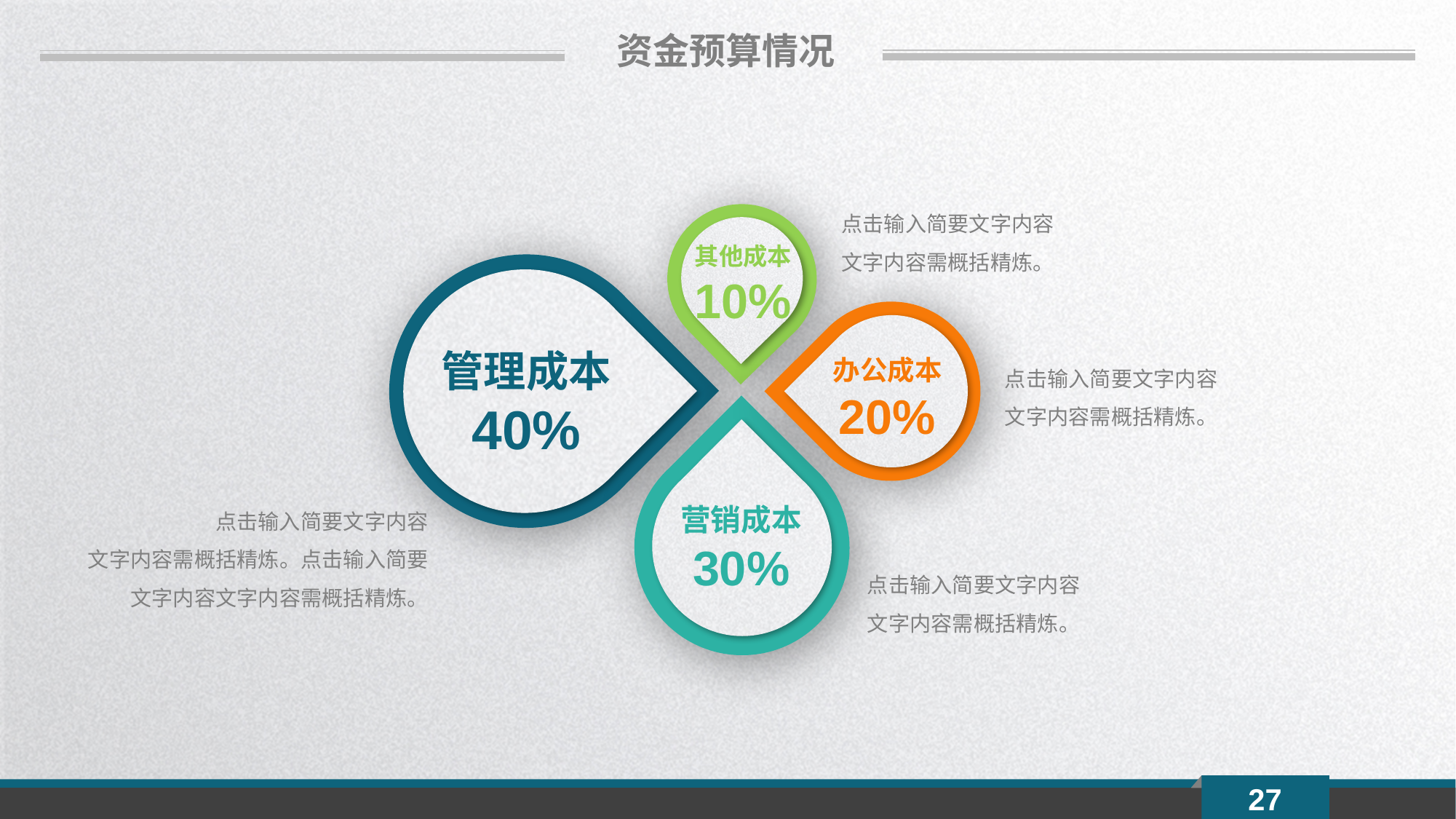

资金预算情况

点击输入简要文字内容
文字内容需概括精炼。
其他成本
10%

管理成本
40%
点击输入简要文字内容
文字内容需概括精炼。
办公成本
20%

点击输入简要文字内容
文字内容需概括精炼。点击输入简要文字内容文字内容需概括精炼。

营销成本
30%
点击输入简要文字内容
文字内容需概括精炼。

27